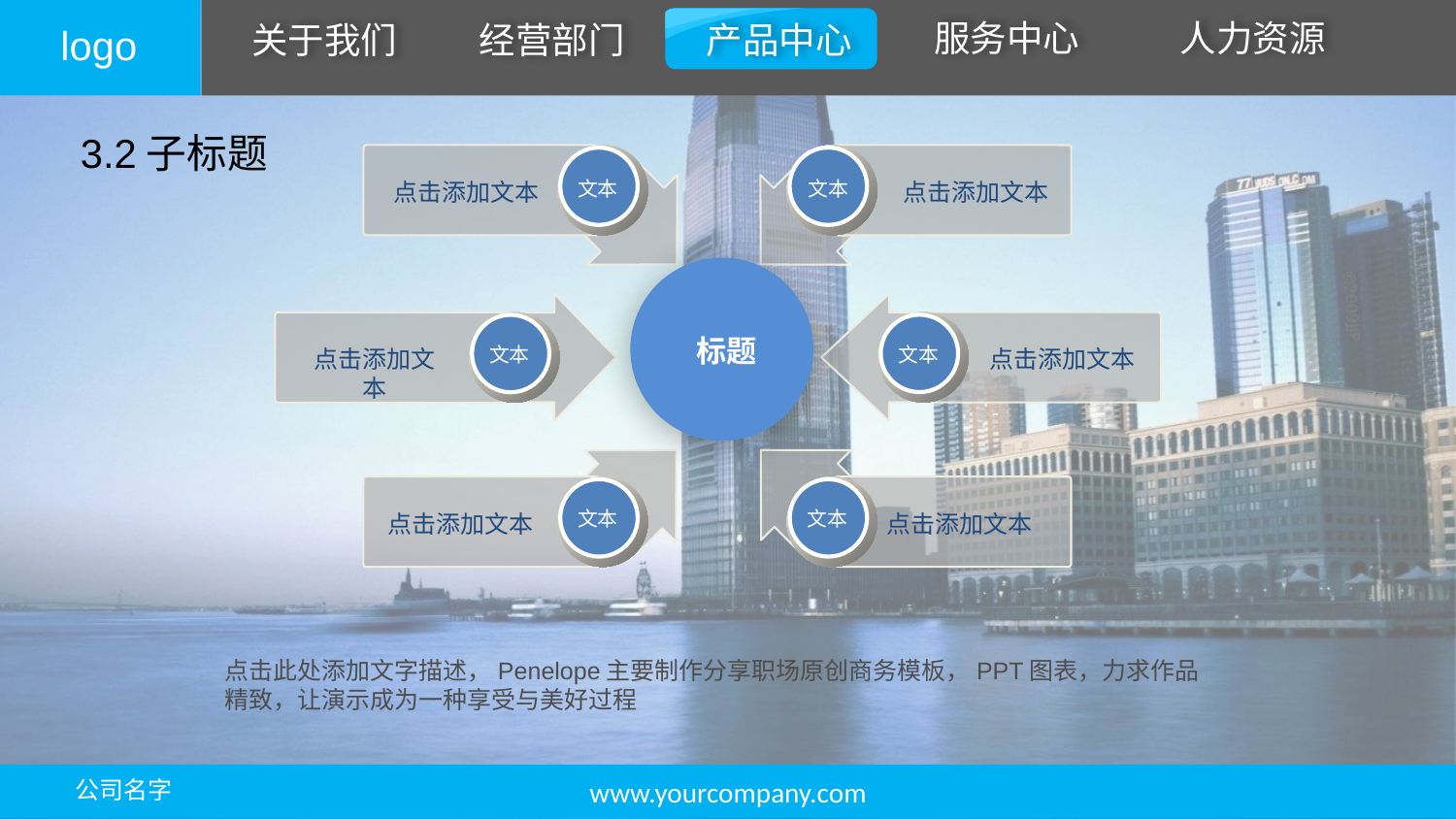

3.2子标题

点击添加文本

点击添加文本

点击添加文本

点击添加文本

文本

文本

文本

文本

标题

点击添加文本
点击添加文本

文本
文本
点击此处添加文字描述，Penelope主要制作分享职场原创商务模板，PPT图表，力求作品精致，让演示成为一种享受与美好过程